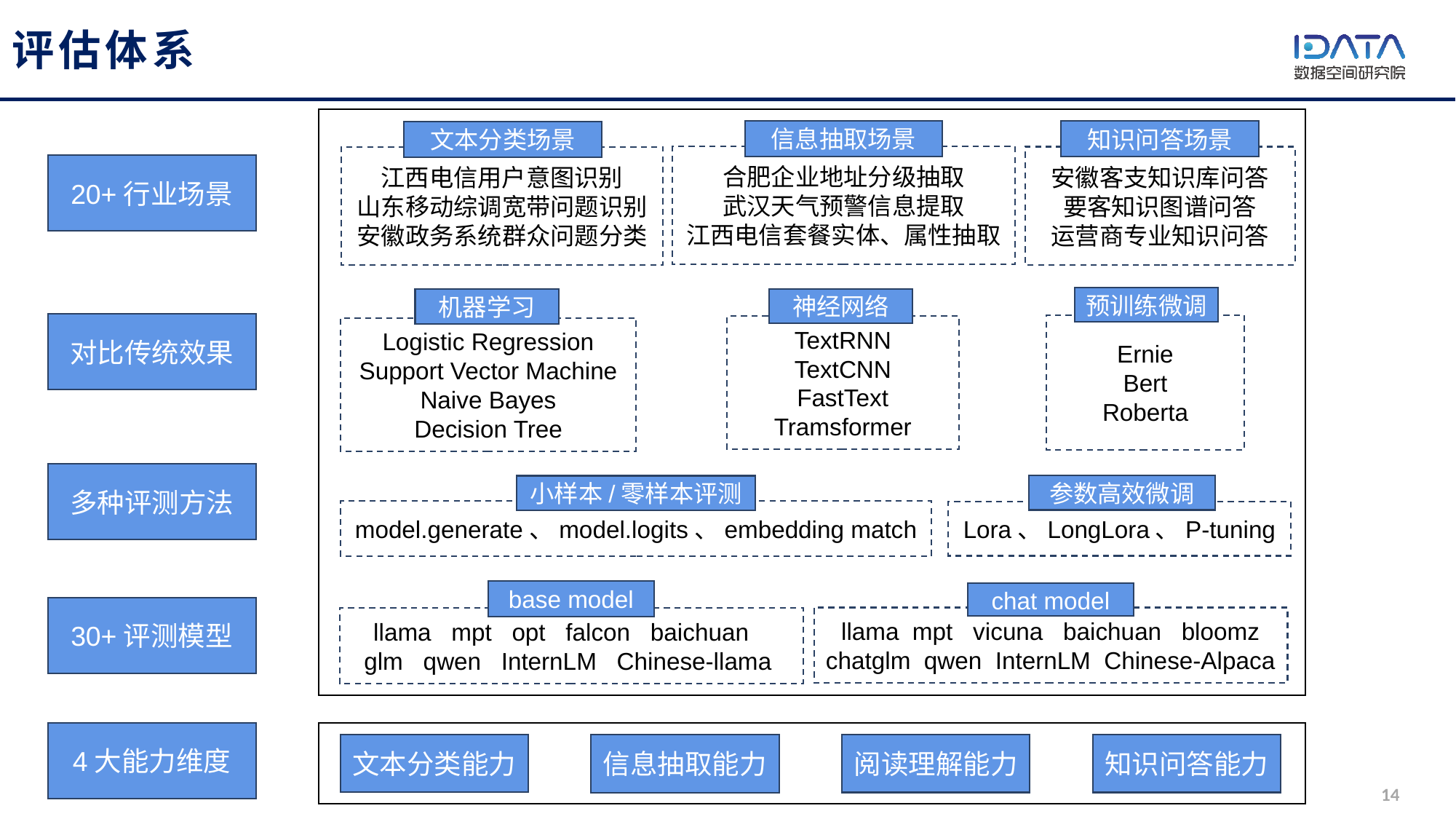

# 评估体系

信息抽取场景
合肥企业地址分级抽取
武汉天气预警信息提取
江西电信套餐实体、属性抽取
知识问答场景
安徽客支知识库问答
要客知识图谱问答
运营商专业知识问答
文本分类场景
江西电信用户意图识别
山东移动综调宽带问题识别
安徽政务系统群众问题分类
20+行业场景
预训练微调
神经网络
机器学习
对比传统效果
Ernie
Bert
Roberta
TextRNN
TextCNN
FastText
Tramsformer
Logistic Regression
Support Vector Machine
Naive Bayes
Decision Tree
多种评测方法
参数高效微调
小样本/零样本评测
model.generate、model.logits、embedding match
Lora、LongLora、P-tuning
base model
chat model
30+评测模型
llama  mpt   vicuna   baichuan   bloomz
chatglm  qwen  InternLM  Chinese-Alpaca
llama   mpt   opt   falcon   baichuan
glm   qwen   InternLM   Chinese-llama
4大能力维度

文本分类能力
阅读理解能力
知识问答能力
信息抽取能力